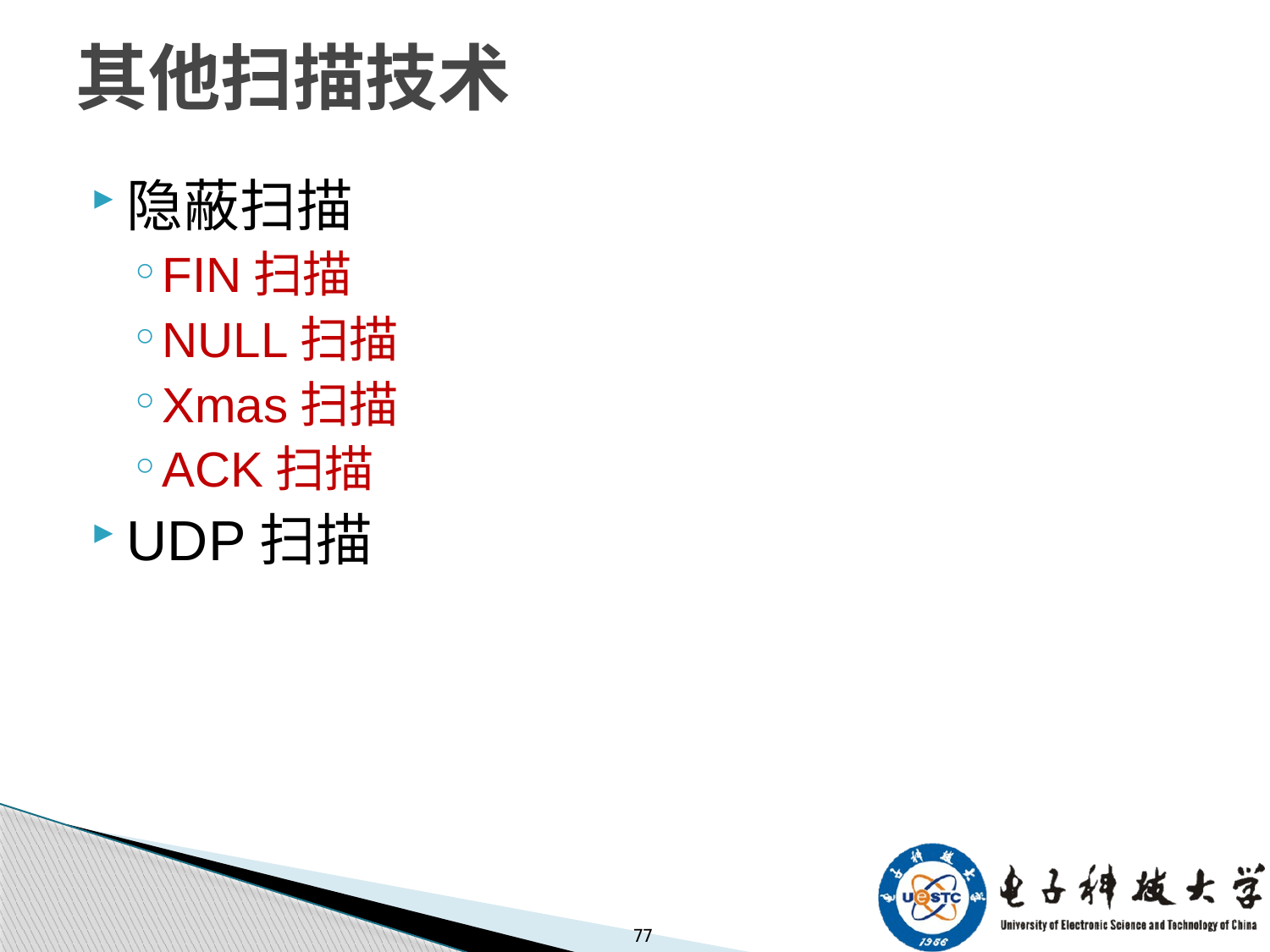

# 其他扫描技术
隐蔽扫描
FIN扫描
NULL扫描
Xmas扫描
ACK扫描
UDP扫描

77